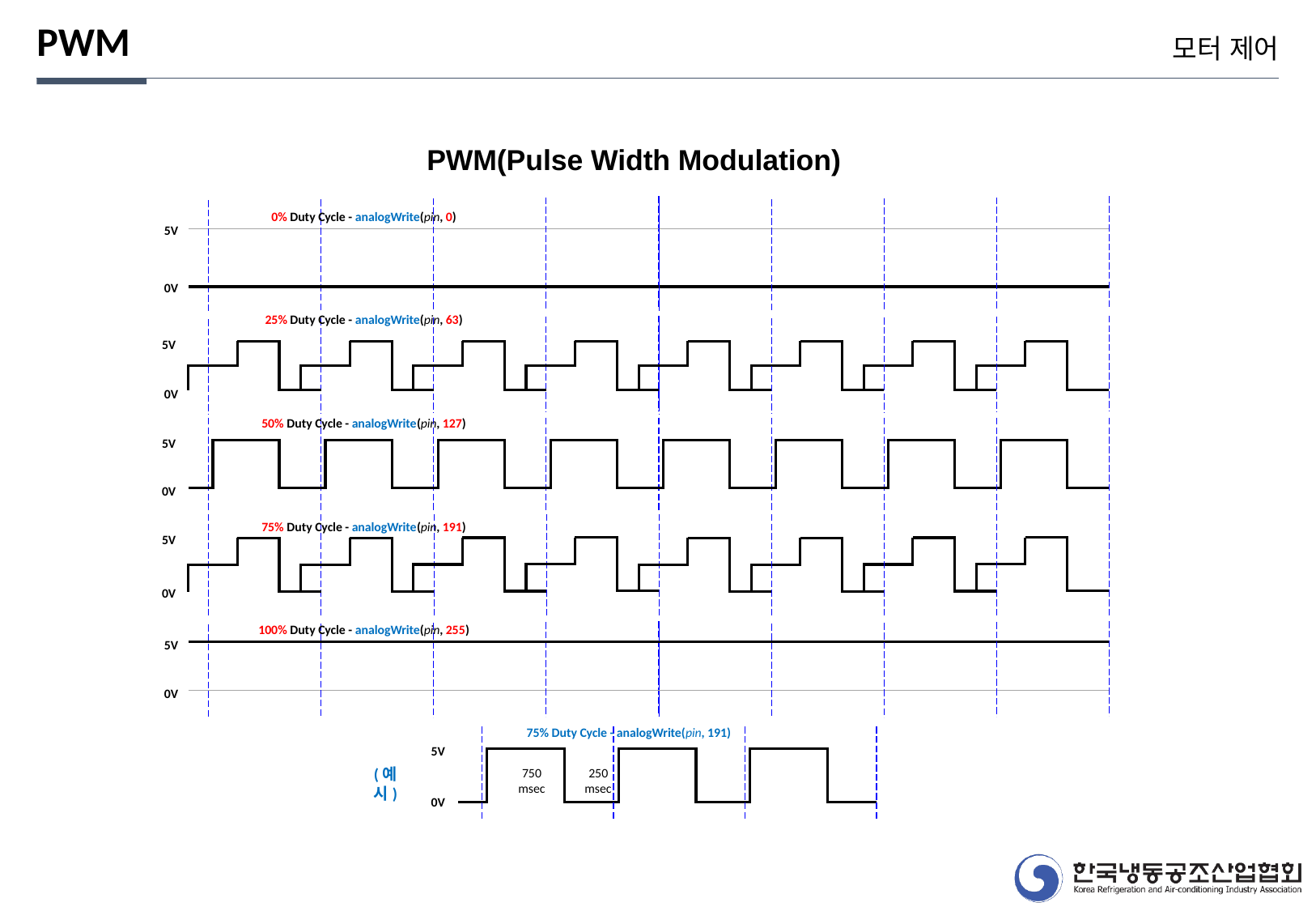

PWM
모터 제어
PWM(Pulse Width Modulation)
0% Duty Cycle - analogWrite(pin, 0)
5V
0V
25% Duty Cycle - analogWrite(pin, 63)
5V
0V
50% Duty Cycle - analogWrite(pin, 127)
5V
0V
75% Duty Cycle - analogWrite(pin, 191)
5V
0V
100% Duty Cycle - analogWrite(pin, 255)
5V
0V
75% Duty Cycle - analogWrite(pin, 191)
5V
(예시)
750
msec
250
msec
0V